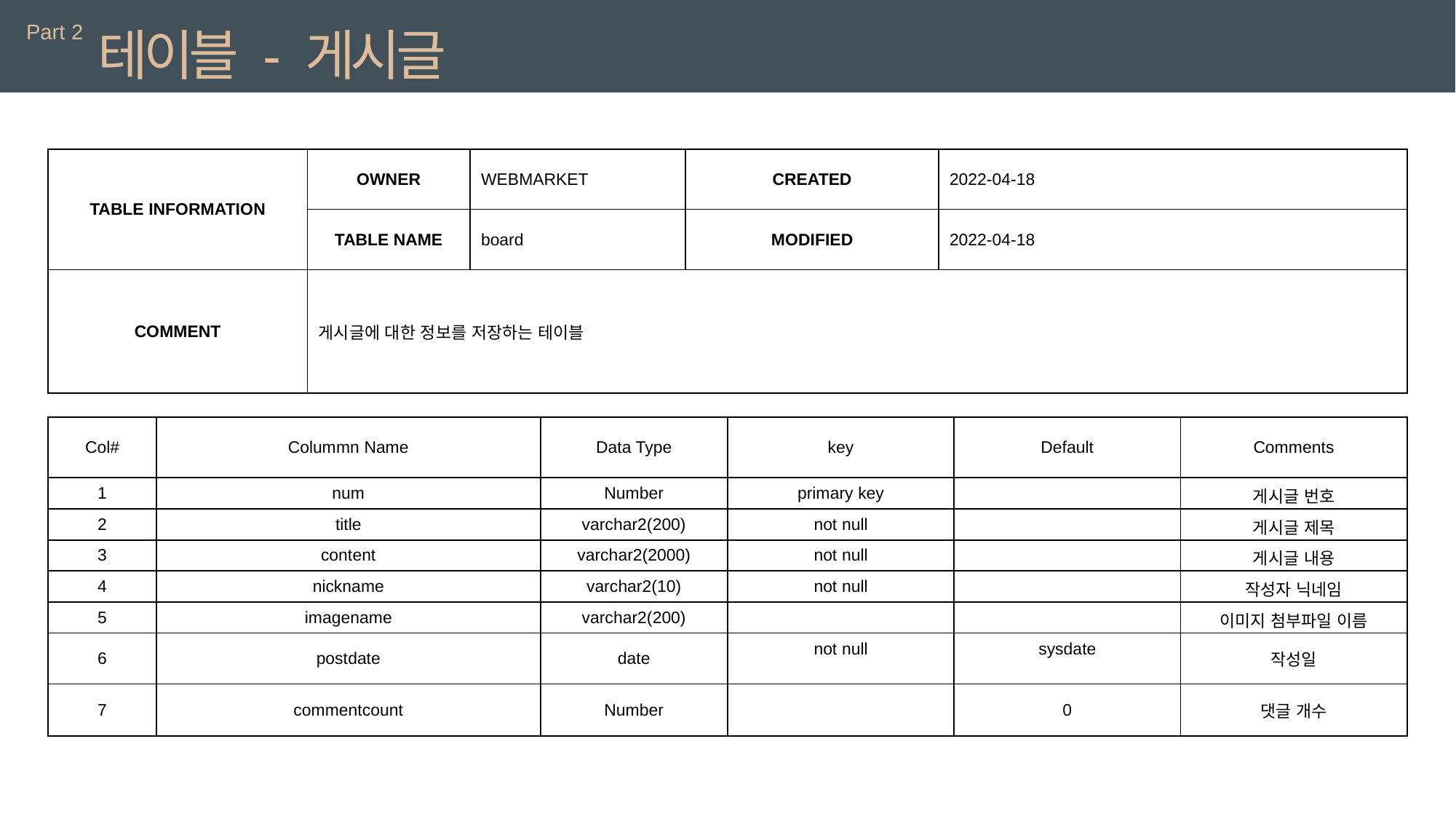

Part 2
테이블 - 게시글
| TABLE INFORMATION | OWNER | WEBMARKET | CREATED | 2022-04-18 |
| --- | --- | --- | --- | --- |
|  | TABLE NAME | board | MODIFIED | 2022-04-18 |
| COMMENT | 게시글에 대한 정보를 저장하는 테이블 |  |  |  |
| Col# | Colummn Name | Data Type | key | Default | Comments |
| --- | --- | --- | --- | --- | --- |
| 1 | num | Number | primary key |  | 게시글 번호 |
| 2 | title | varchar2(200) | not null |  | 게시글 제목 |
| 3 | content | varchar2(2000) | not null |  | 게시글 내용 |
| 4 | nickname | varchar2(10) | not null |  | 작성자 닉네임 |
| 5 | imagename | varchar2(200) |  |  | 이미지 첨부파일 이름 |
| 6 | postdate | date | not null | sysdate | 작성일 |
| 7 | commentcount | Number |  | 0 | 댓글 개수 |